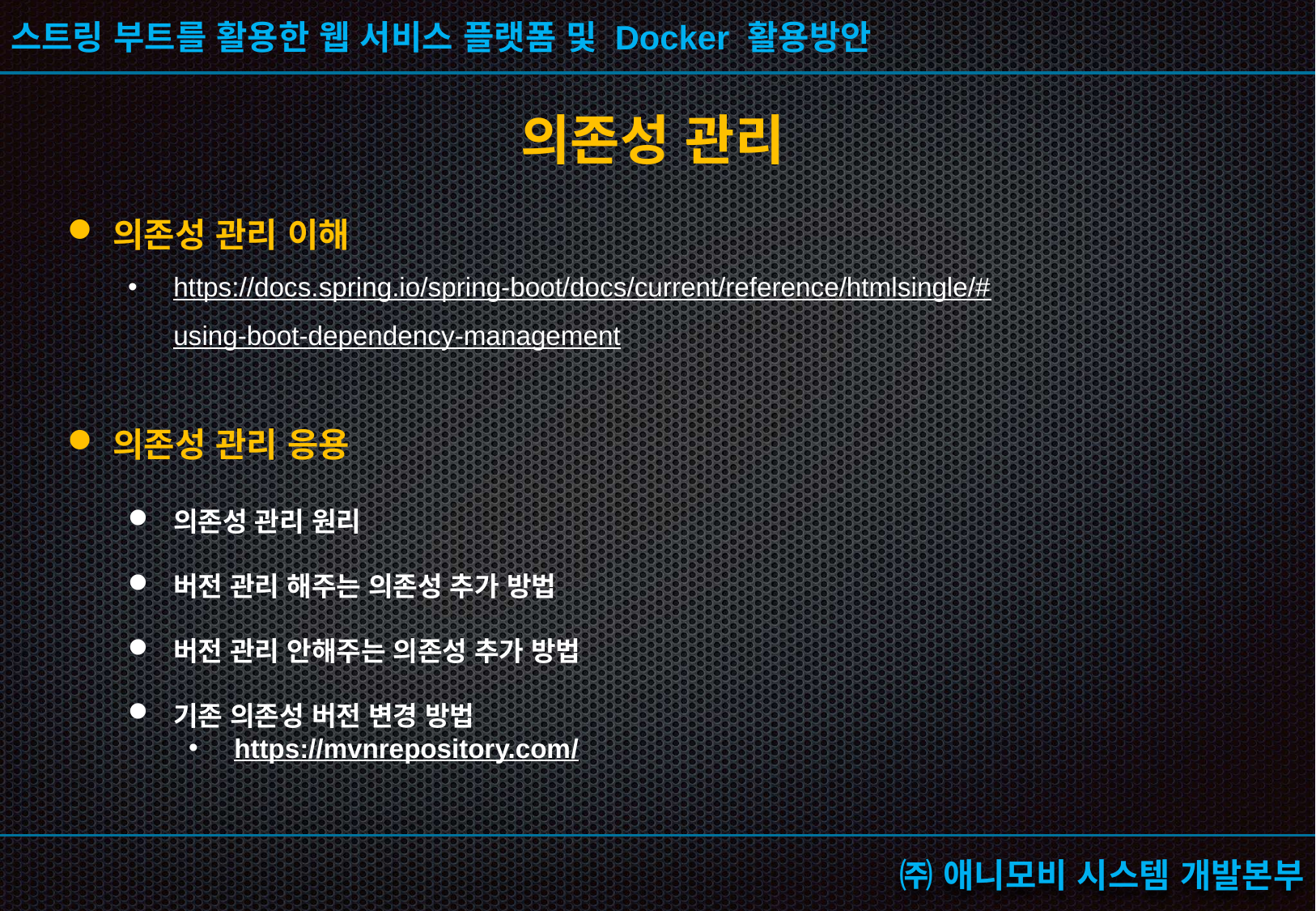

의존성 관리

의존성 관리 이해
https://docs.spring.io/spring-boot/docs/current/reference/htmlsingle/#using-boot-dependency-management

의존성 관리 응용

의존성 관리 원리

버전 관리 해주는 의존성 추가 방법

버전 관리 안해주는 의존성 추가 방법

기존 의존성 버전 변경 방법
https://mvnrepository.com/